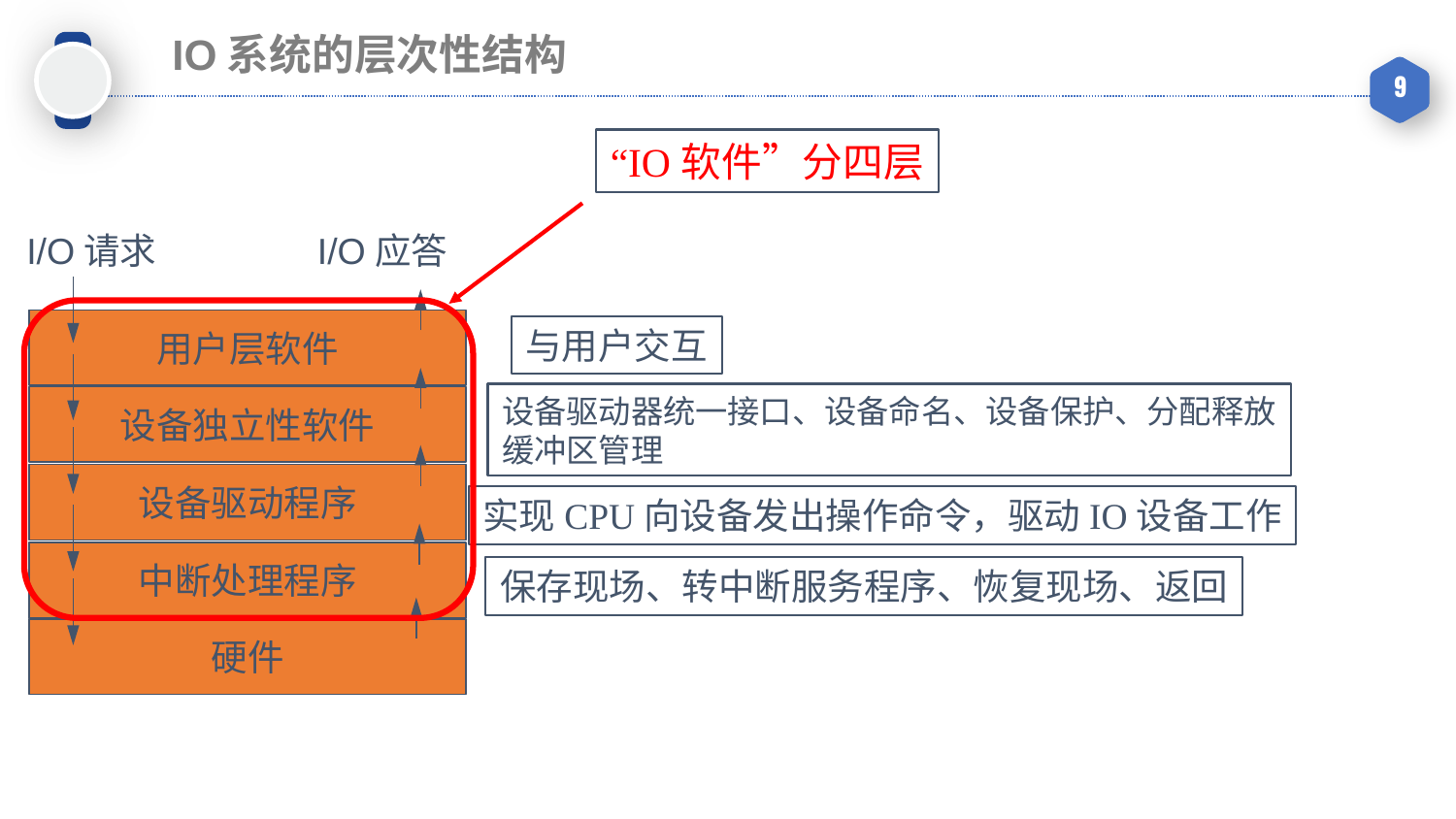

IO系统的层次性结构
“IO软件”分四层
I/O请求
I/O应答
用户层软件
设备独立性软件
设备驱动程序
中断处理程序
硬件

与用户交互
设备驱动器统一接口、设备命名、设备保护、分配释放
缓冲区管理
实现CPU向设备发出操作命令，驱动IO设备工作
保存现场、转中断服务程序、恢复现场、返回